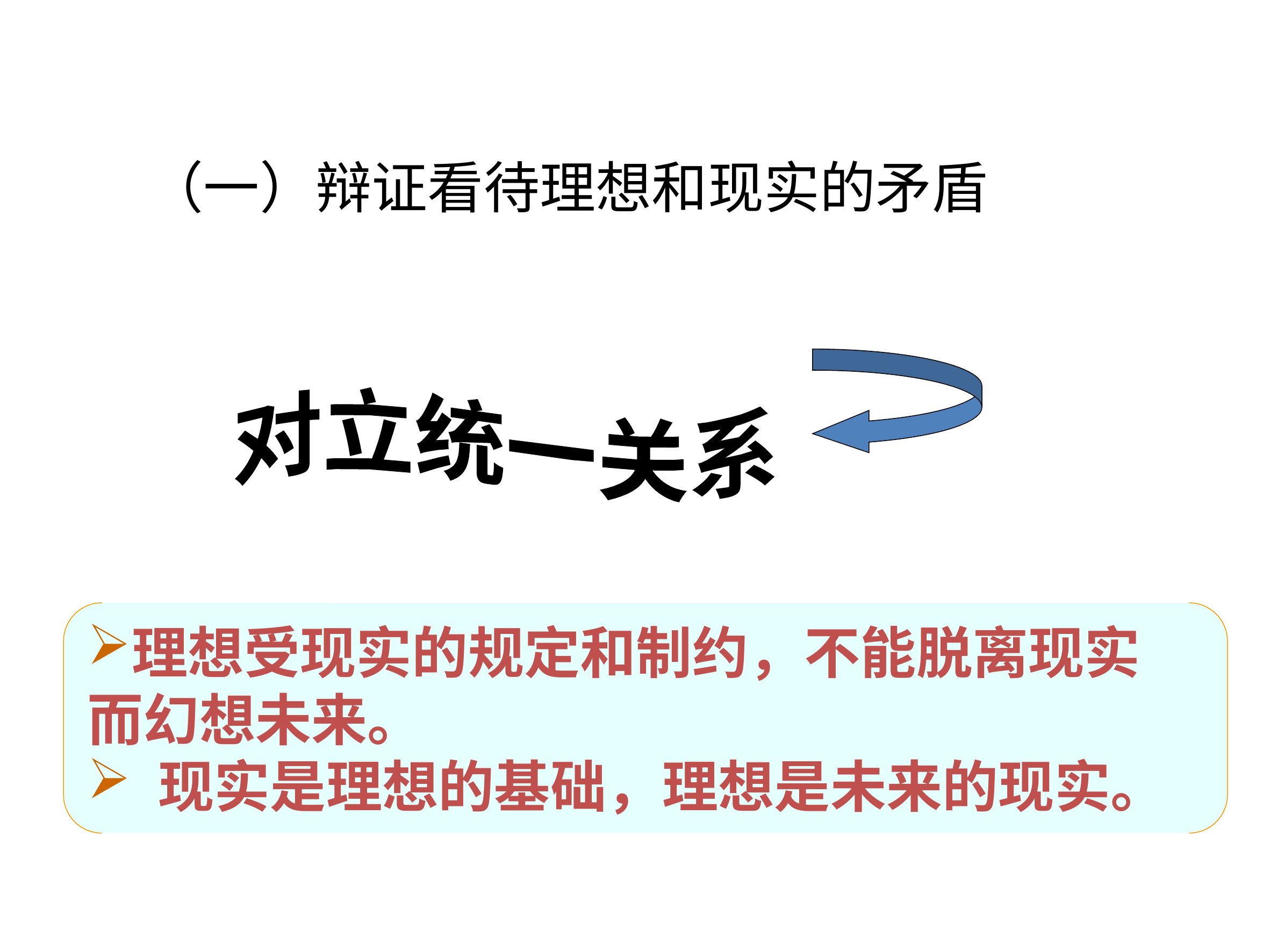

（一）辩证看待理想和现实的矛盾

对立统一关系
理想受现实的规定和制约，不能脱离现实
而幻想未来。
 现实是理想的基础，理想是未来的现实。